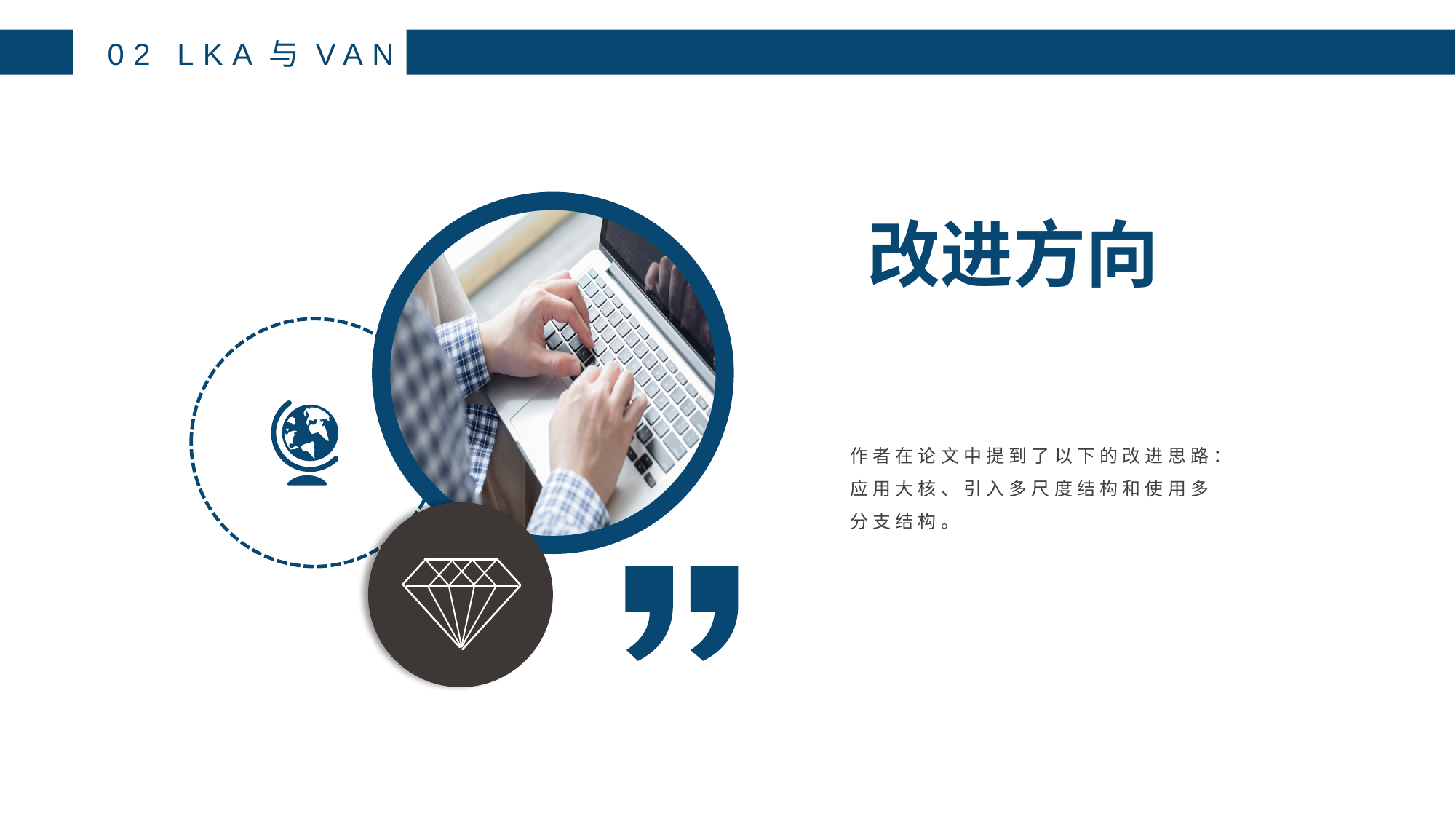

02 LKA与VAN

 改进方向

作者在论文中提到了以下的改进思路：应用大核、引入多尺度结构和使用多分支结构。